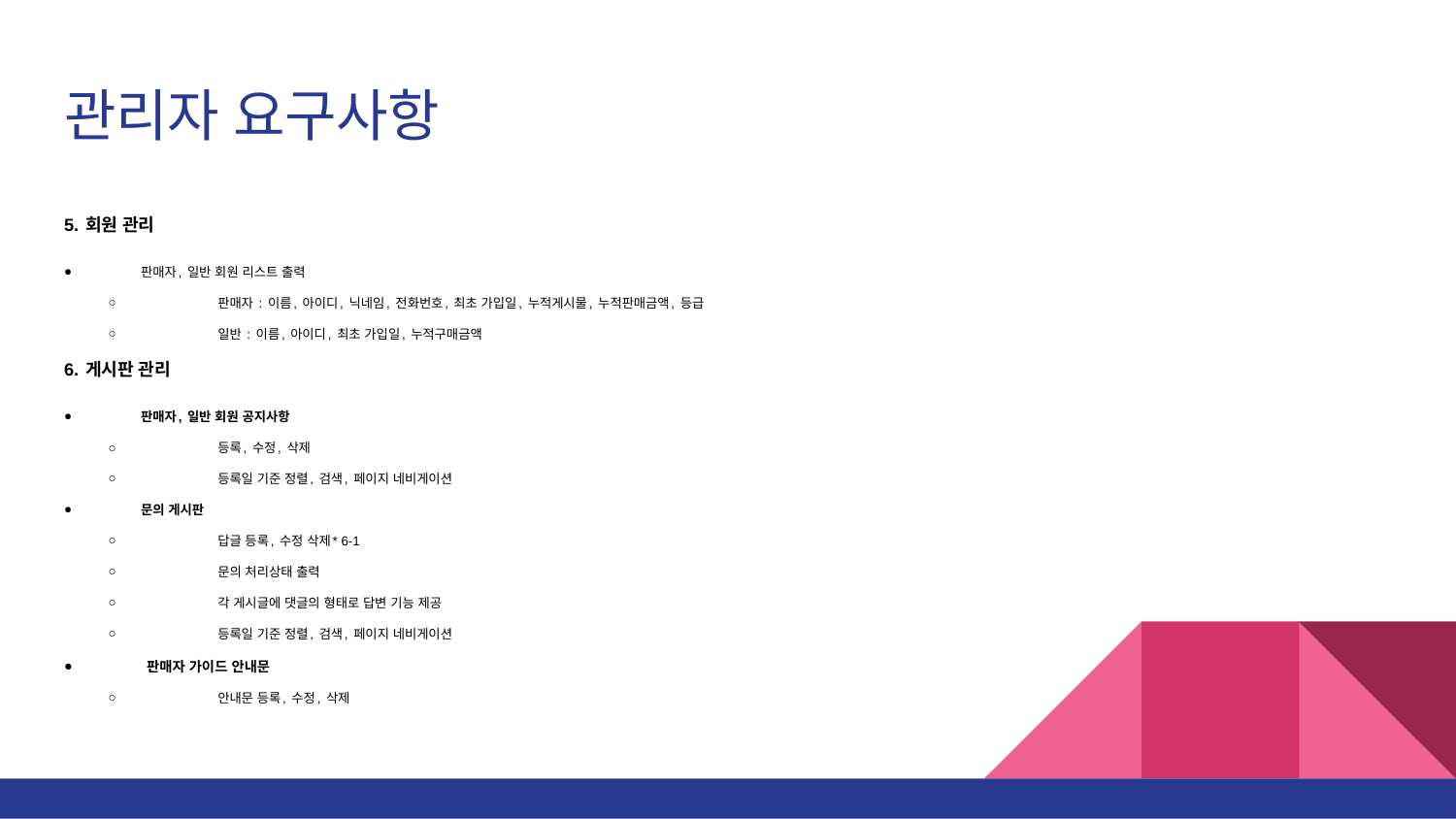

# 관리자 요구사항
5. 회원 관리
판매자, 일반 회원 리스트 출력
판매자 : 이름, 아이디, 닉네임, 전화번호, 최초 가입일, 누적게시물, 누적판매금액, 등급
일반 : 이름, 아이디, 최초 가입일, 누적구매금액
6. 게시판 관리
판매자, 일반 회원 공지사항
등록, 수정, 삭제
등록일 기준 정렬, 검색, 페이지 네비게이션
문의 게시판
답글 등록, 수정 삭제* 6-1
문의 처리상태 출력
각 게시글에 댓글의 형태로 답변 기능 제공
등록일 기준 정렬, 검색, 페이지 네비게이션
 판매자 가이드 안내문
안내문 등록, 수정, 삭제